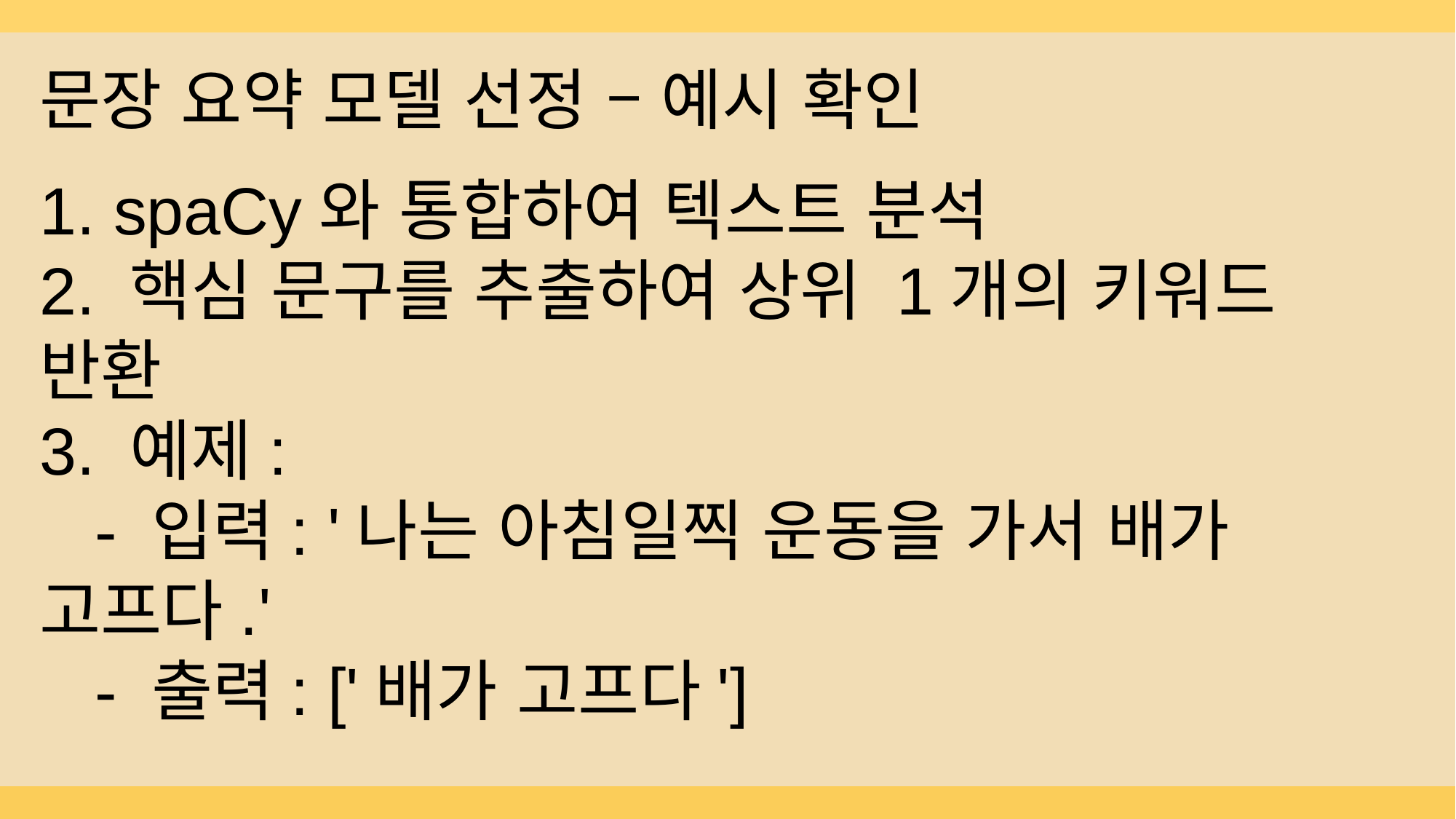

문장 요약 모델 선정 – 예시 확인
1. spaCy와 통합하여 텍스트 분석
2. 핵심 문구를 추출하여 상위 1개의 키워드 반환
3. 예제:
   - 입력: '나는 아침일찍 운동을 가서 배가 고프다.'
   - 출력: ['배가 고프다']